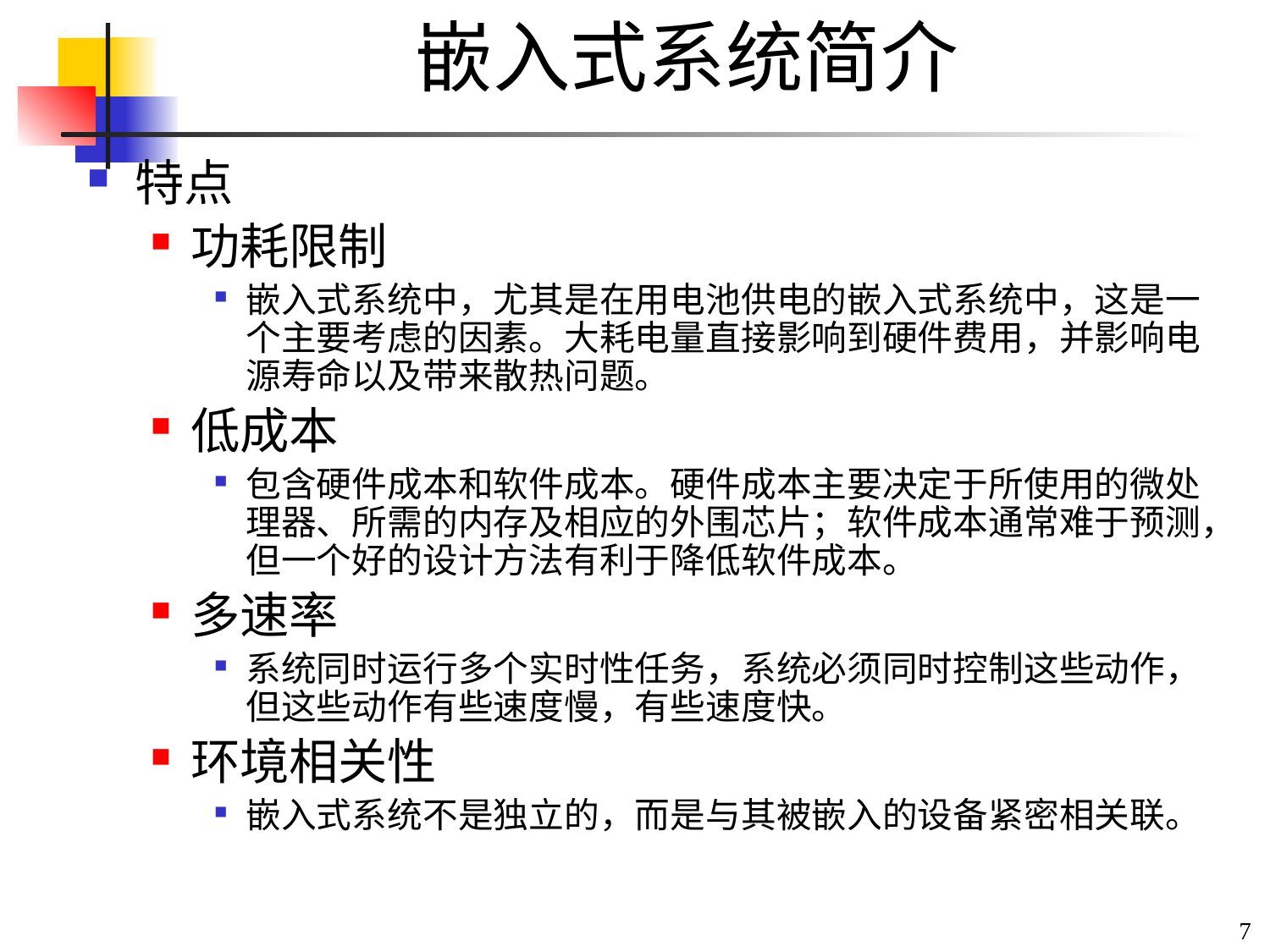

# 嵌入式系统简介
特点
功耗限制
嵌入式系统中，尤其是在用电池供电的嵌入式系统中，这是一个主要考虑的因素。大耗电量直接影响到硬件费用，并影响电源寿命以及带来散热问题。
低成本
包含硬件成本和软件成本。硬件成本主要决定于所使用的微处理器、所需的内存及相应的外围芯片；软件成本通常难于预测，但一个好的设计方法有利于降低软件成本。
多速率
系统同时运行多个实时性任务，系统必须同时控制这些动作，但这些动作有些速度慢，有些速度快。
环境相关性
嵌入式系统不是独立的，而是与其被嵌入的设备紧密相关联。